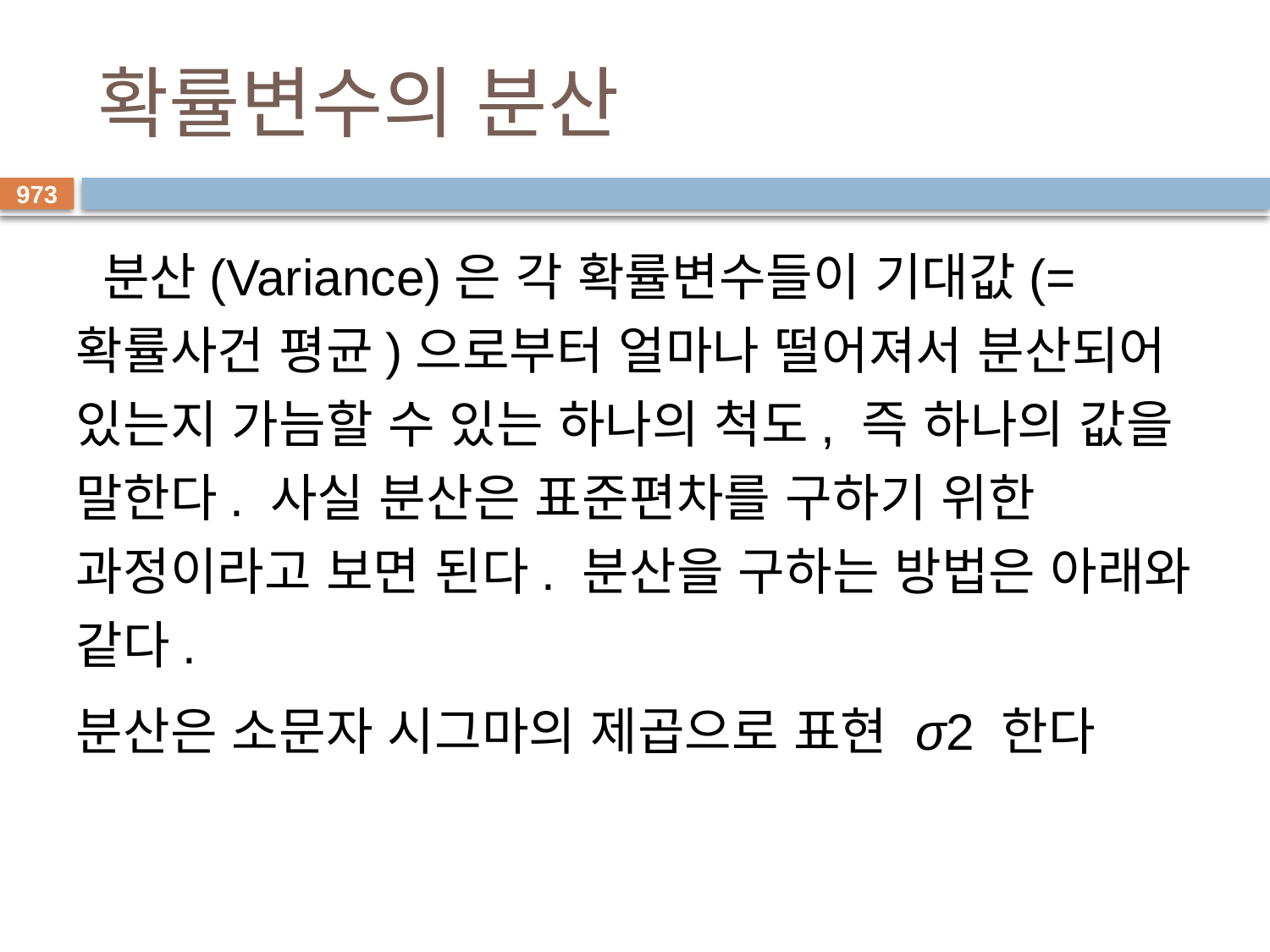

# 확률변수의 분산
973
 분산(Variance)은 각 확률변수들이 기대값(=확률사건 평균)으로부터 얼마나 떨어져서 분산되어 있는지 가늠할 수 있는 하나의 척도, 즉 하나의 값을 말한다. 사실 분산은 표준편차를 구하기 위한 과정이라고 보면 된다. 분산을 구하는 방법은 아래와 같다.
분산은 소문자 시그마의 제곱으로 표현 σ2 한다